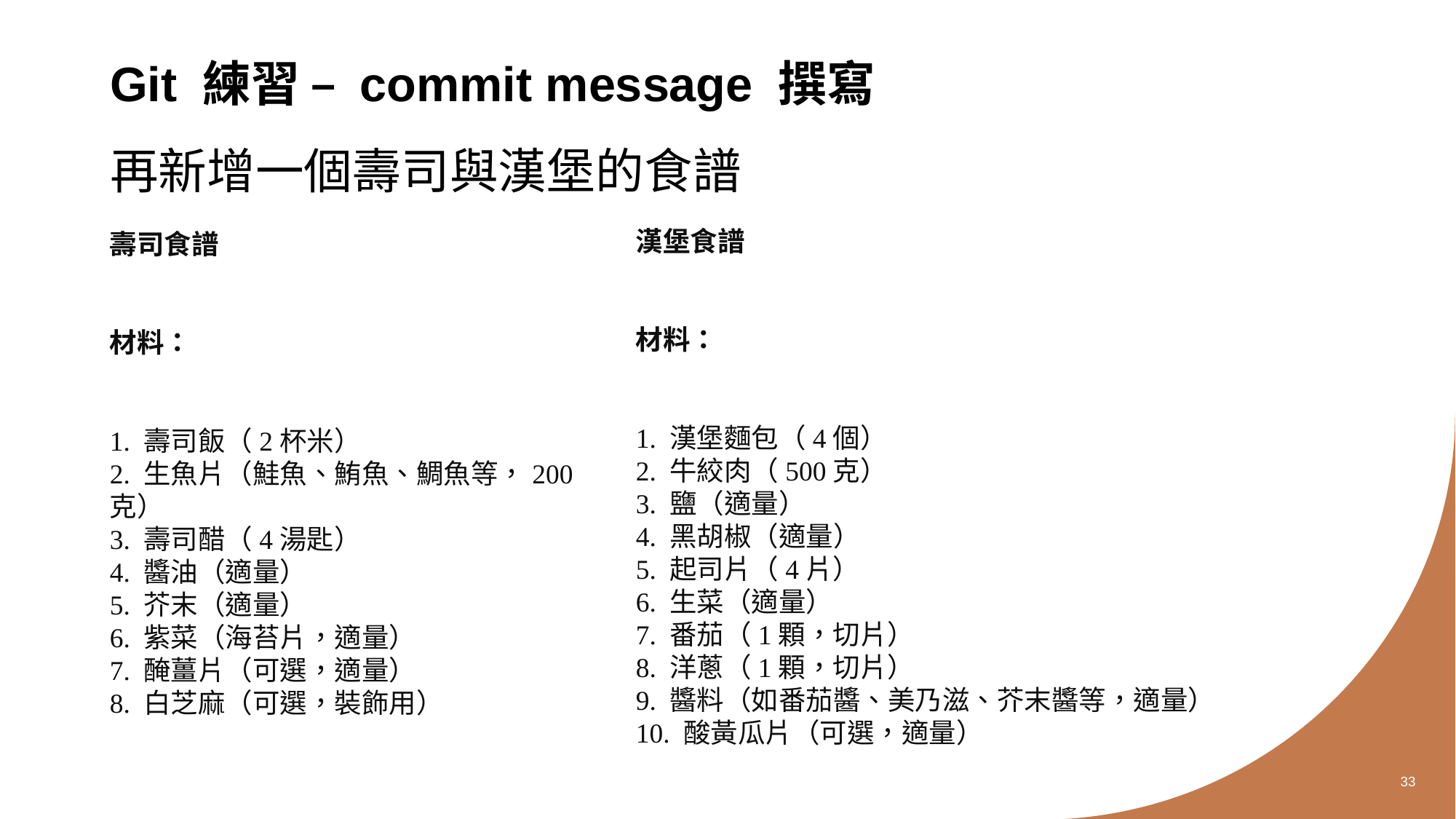

# Git 練習 – commit message 撰寫
再新增一個壽司與漢堡的食譜
漢堡食譜

材料：

1. 漢堡麵包（4個）
2. 牛絞肉（500克）
3. 鹽（適量）
4. 黑胡椒（適量）
5. 起司片（4片）
6. 生菜（適量）
7. 番茄（1顆，切片）
8. 洋蔥（1顆，切片）
9. 醬料（如番茄醬、美乃滋、芥末醬等，適量）
10. 酸黃瓜片（可選，適量）
壽司食譜

材料：

1. 壽司飯（2杯米）
2. 生魚片（鮭魚、鮪魚、鯛魚等，200克）
3. 壽司醋（4湯匙）
4. 醬油（適量）
5. 芥末（適量）
6. 紫菜（海苔片，適量）
7. 醃薑片（可選，適量）
8. 白芝麻（可選，裝飾用）
33